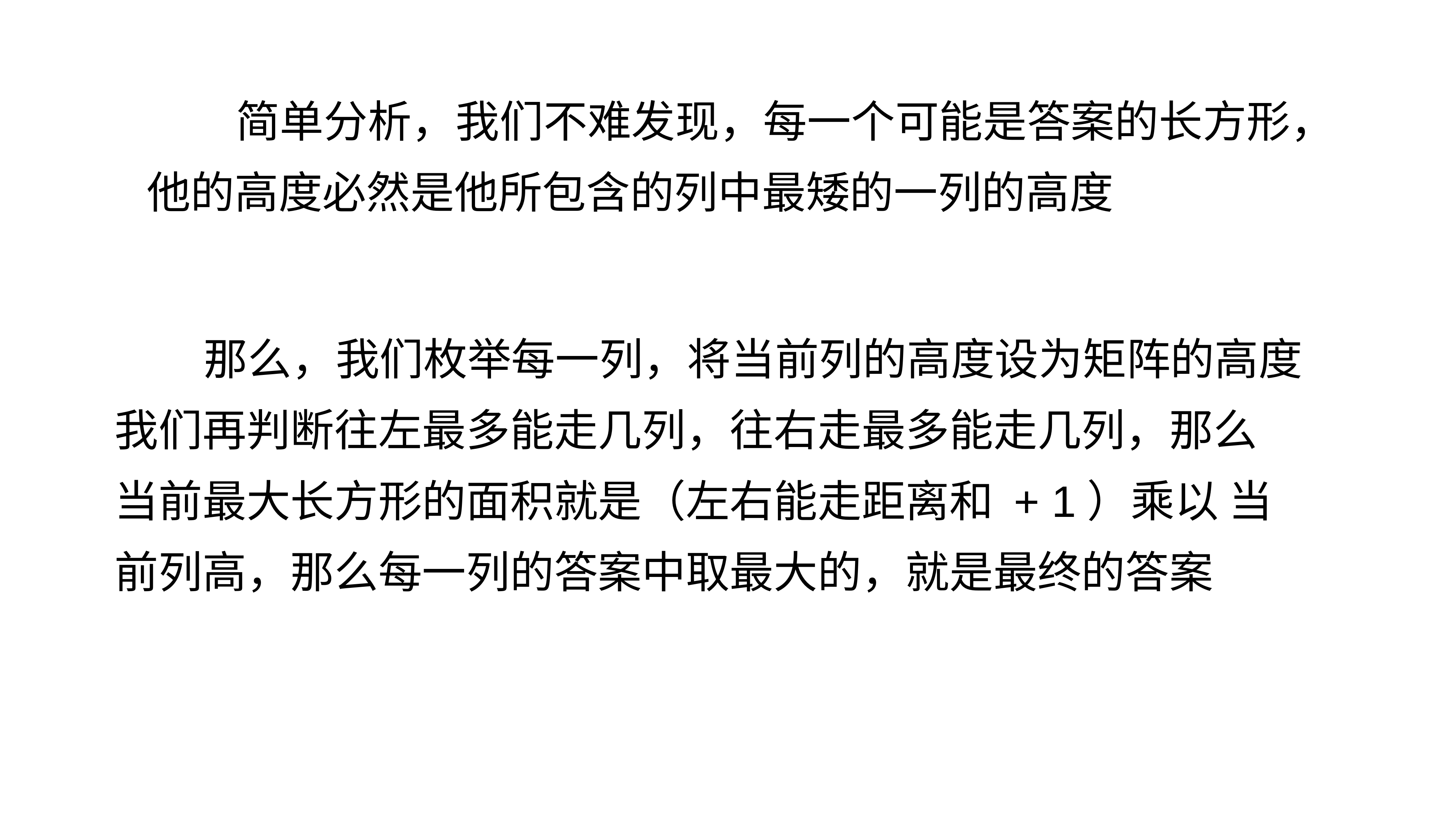

简单分析，我们不难发现，每一个可能是答案的长方形，
他的高度必然是他所包含的列中最矮的一列的高度
        那么，我们枚举每一列，将当前列的高度设为矩阵的高度
我们再判断往左最多能走几列，往右走最多能走几列，那么
当前最大长方形的面积就是（左右能走距离和 + 1）乘以 当
前列高，那么每一列的答案中取最大的，就是最终的答案